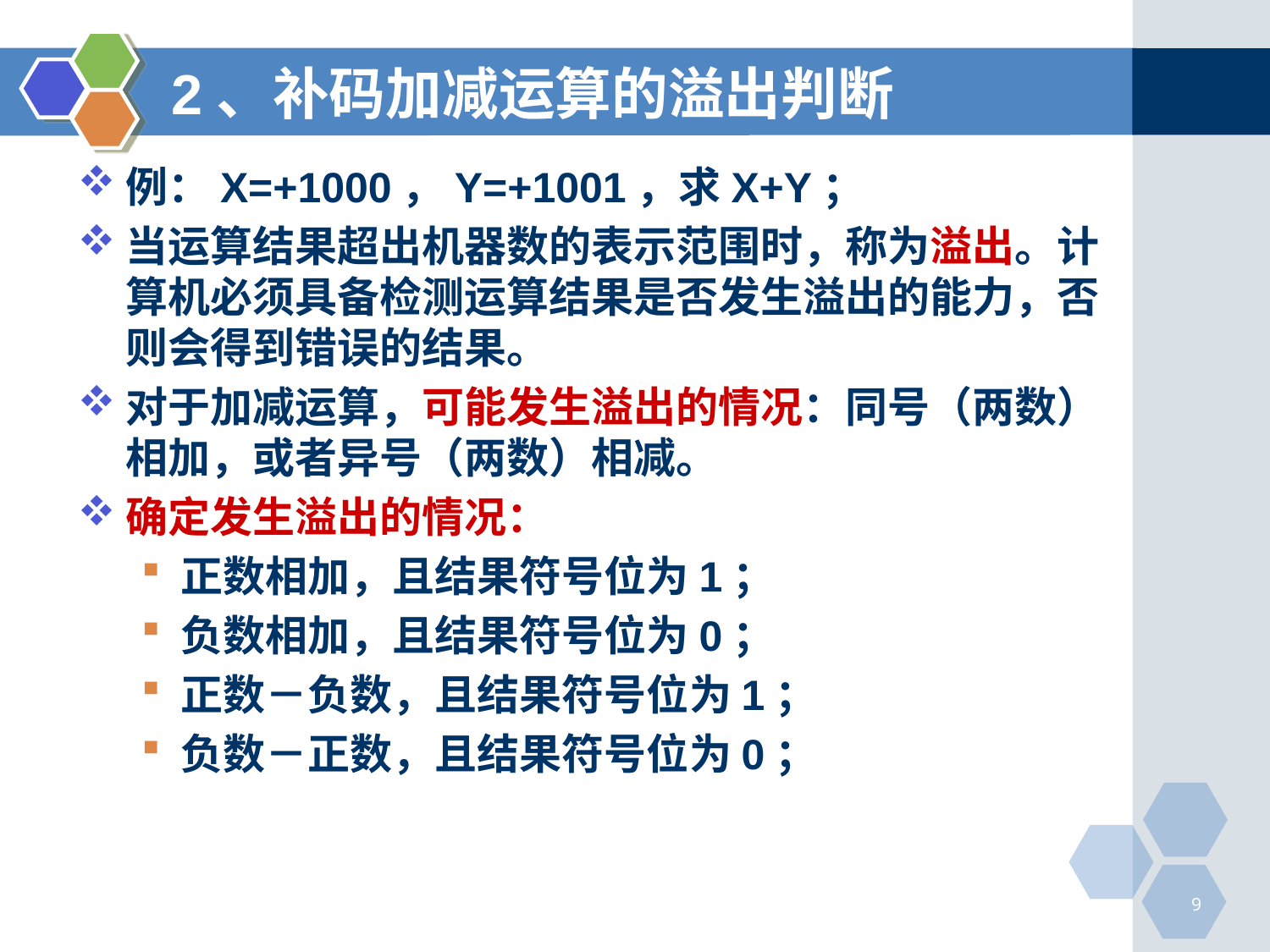

# 2、补码加减运算的溢出判断
例：X=+1000，Y=+1001，求X+Y；
当运算结果超出机器数的表示范围时，称为溢出。计算机必须具备检测运算结果是否发生溢出的能力，否则会得到错误的结果。
对于加减运算，可能发生溢出的情况：同号（两数）相加，或者异号（两数）相减。
确定发生溢出的情况：
正数相加，且结果符号位为1；
负数相加，且结果符号位为0；
正数－负数，且结果符号位为1；
负数－正数，且结果符号位为0；
9